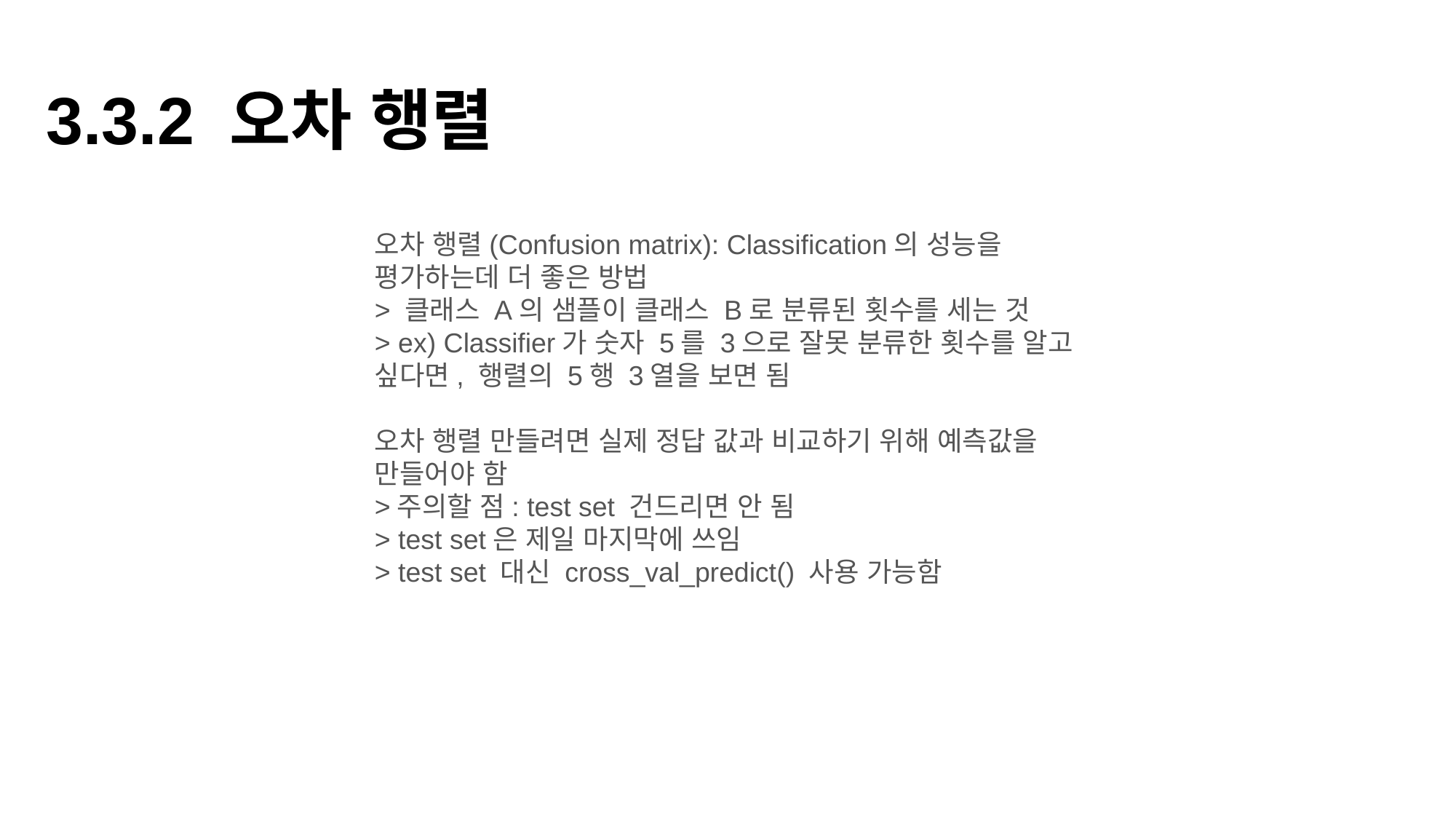

# 3.3.2 오차 행렬
오차 행렬(Confusion matrix): Classification의 성능을 평가하는데 더 좋은 방법
> 클래스 A의 샘플이 클래스 B로 분류된 횟수를 세는 것
> ex) Classifier가 숫자 5를 3으로 잘못 분류한 횟수를 알고 싶다면, 행렬의 5행 3열을 보면 됨

오차 행렬 만들려면 실제 정답 값과 비교하기 위해 예측값을 만들어야 함
>주의할 점: test set 건드리면 안 됨
> test set은 제일 마지막에 쓰임
> test set 대신 cross_val_predict() 사용 가능함